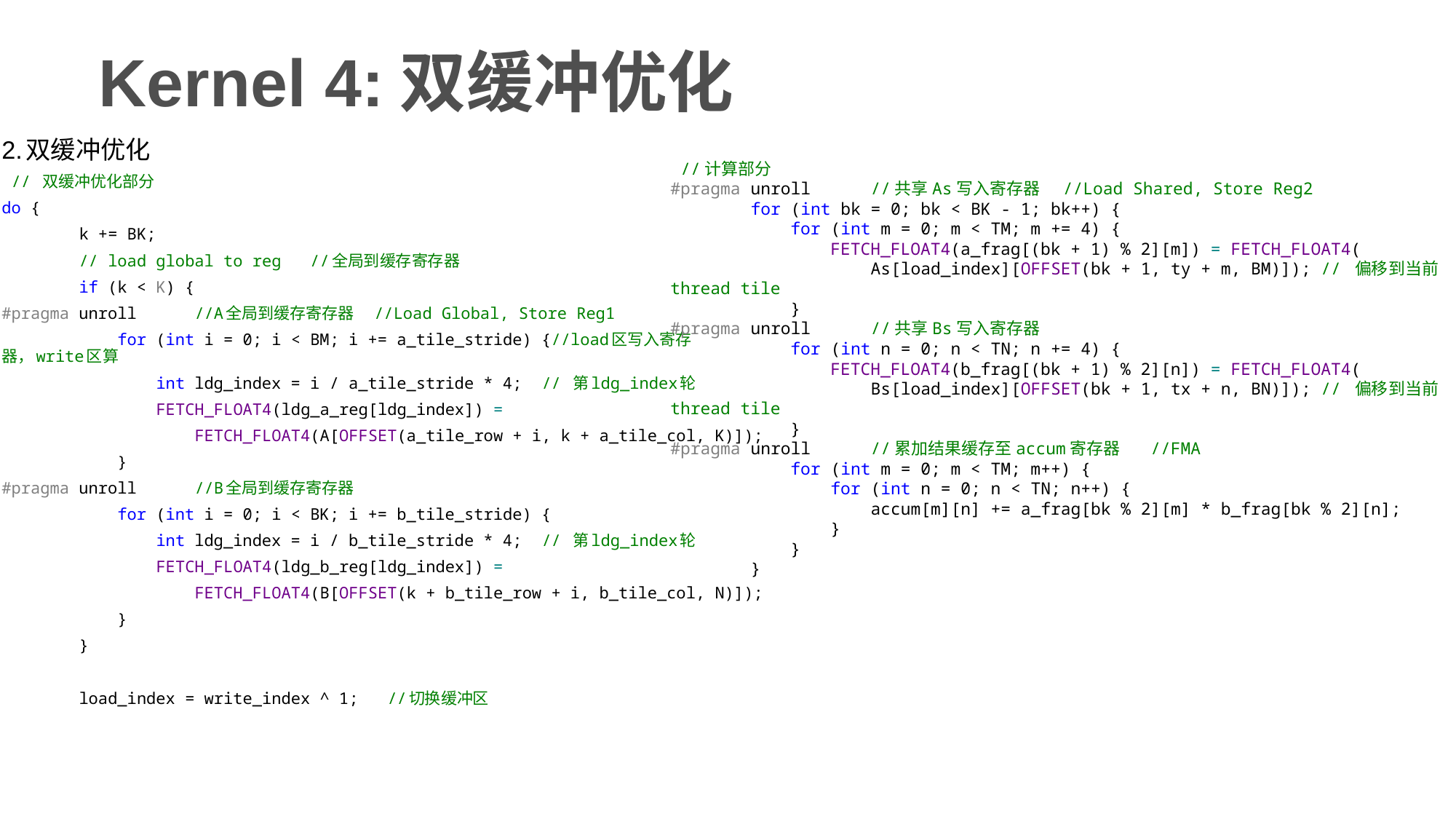

# Kernel 4:双缓冲优化
2.双缓冲优化
 // 双缓冲优化部分
do {
        k += BK;
        // load global to reg   //全局到缓存寄存器
        if (k < K) {
#pragma unroll      //A全局到缓存寄存器     //Load Global, Store Reg1
            for (int i = 0; i < BM; i += a_tile_stride) {//load区写入寄存器，write区算
                int ldg_index = i / a_tile_stride * 4;  // 第ldg_index轮
                FETCH_FLOAT4(ldg_a_reg[ldg_index]) =
                    FETCH_FLOAT4(A[OFFSET(a_tile_row + i, k + a_tile_col, K)]);
            }
#pragma unroll      //B全局到缓存寄存器
            for (int i = 0; i < BK; i += b_tile_stride) {
                int ldg_index = i / b_tile_stride * 4;  // 第ldg_index轮
                FETCH_FLOAT4(ldg_b_reg[ldg_index]) =
                    FETCH_FLOAT4(B[OFFSET(k + b_tile_row + i, b_tile_col, N)]);
            }
        }

        load_index = write_index ^ 1;   //切换缓冲区

 //计算部分
#pragma unroll      //共享As写入寄存器     //Load Shared, Store Reg2
        for (int bk = 0; bk < BK - 1; bk++) {
            for (int m = 0; m < TM; m += 4) {
                FETCH_FLOAT4(a_frag[(bk + 1) % 2][m]) = FETCH_FLOAT4(
                    As[load_index][OFFSET(bk + 1, ty + m, BM)]); // 偏移到当前thread tile
            }
#pragma unroll      //共享Bs写入寄存器
            for (int n = 0; n < TN; n += 4) {
                FETCH_FLOAT4(b_frag[(bk + 1) % 2][n]) = FETCH_FLOAT4(
                    Bs[load_index][OFFSET(bk + 1, tx + n, BN)]); // 偏移到当前thread tile
            }
#pragma unroll      //累加结果缓存至accum寄存器       //FMA
            for (int m = 0; m < TM; m++) {
                for (int n = 0; n < TN; n++) {
                    accum[m][n] += a_frag[bk % 2][m] * b_frag[bk % 2][n];
                }
            }
        }